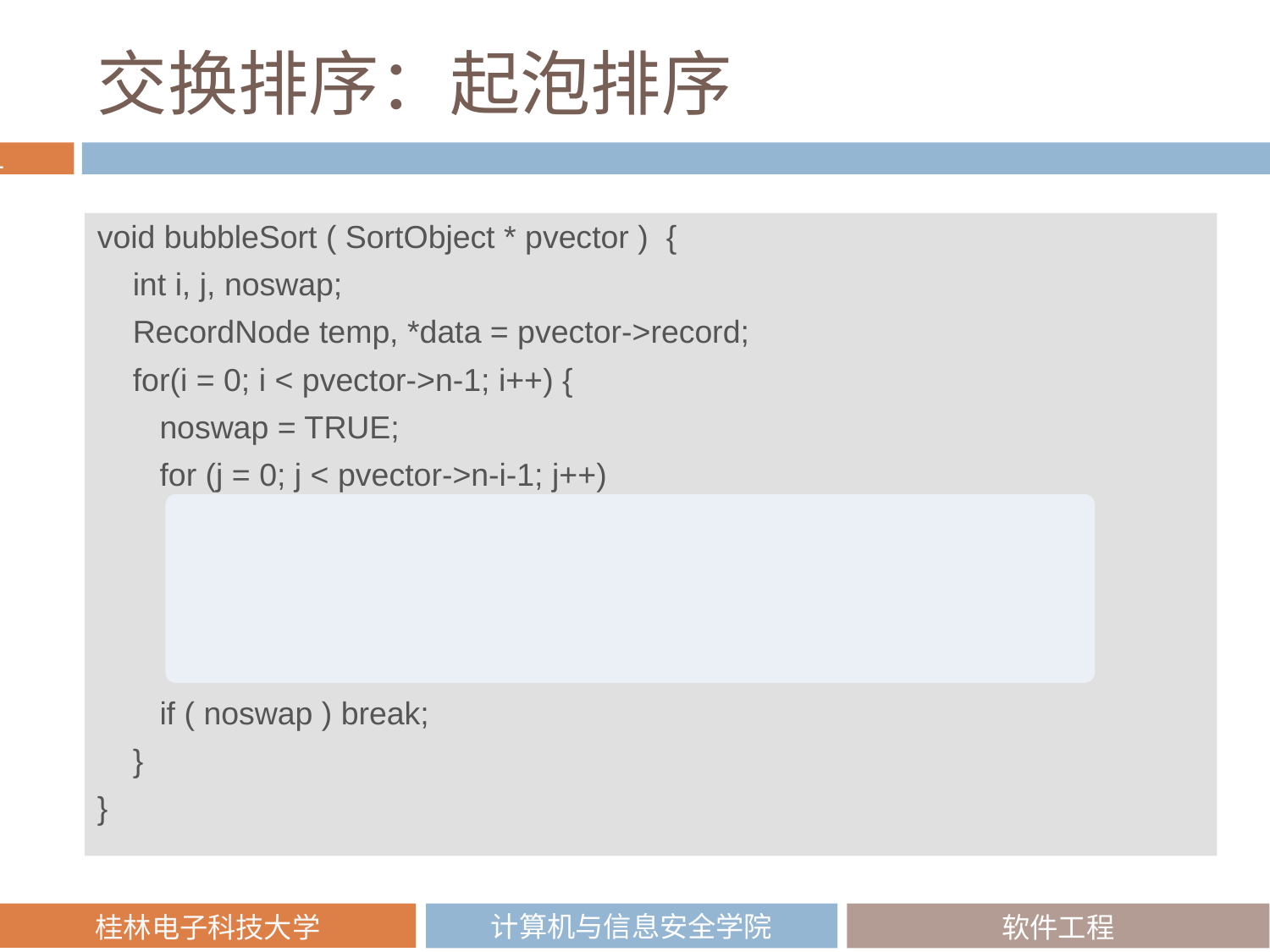

# 交换排序：起泡排序
void bubbleSort ( SortObject * pvector )  {
    int i, j, noswap;
    RecordNode temp, *data = pvector->record;
    for(i = 0; i < pvector->n-1; i++) {
       noswap = TRUE;
       for (j = 0; j < pvector->n-i-1; j++)
          if (data[j+1].key < data[j].key) {
             temp = data[j];    data[j] = data[j+1];   data[j+1] = temp;
             noswap = FALSE;
          }
       if ( noswap ) break;
    }
}